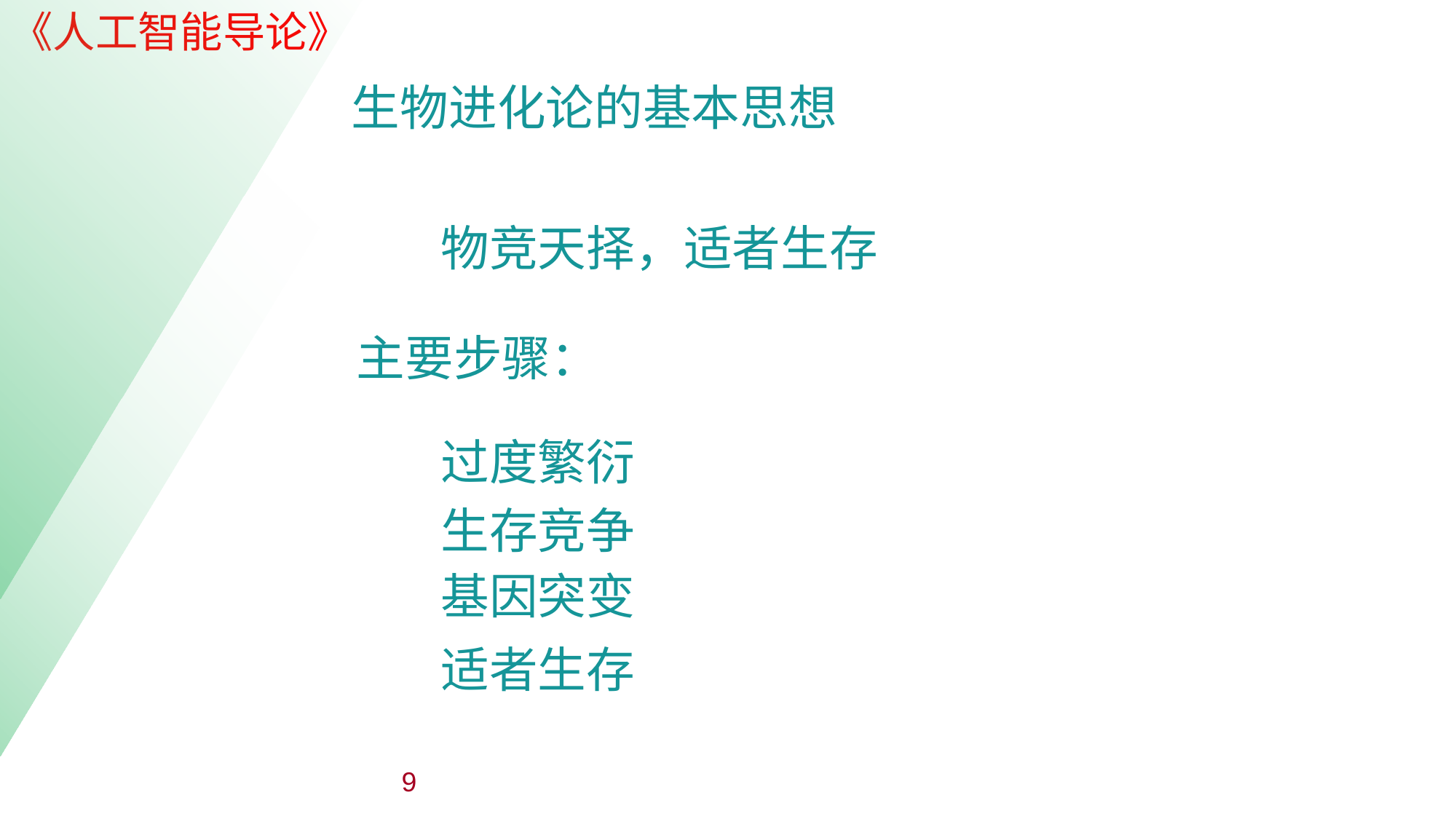

|  |
| --- |
|  |
| --- |

生物进化论的基本思想
物竞天择，适者生存
主要步骤：
过度繁衍
生存竞争
基因突变
适者生存
9